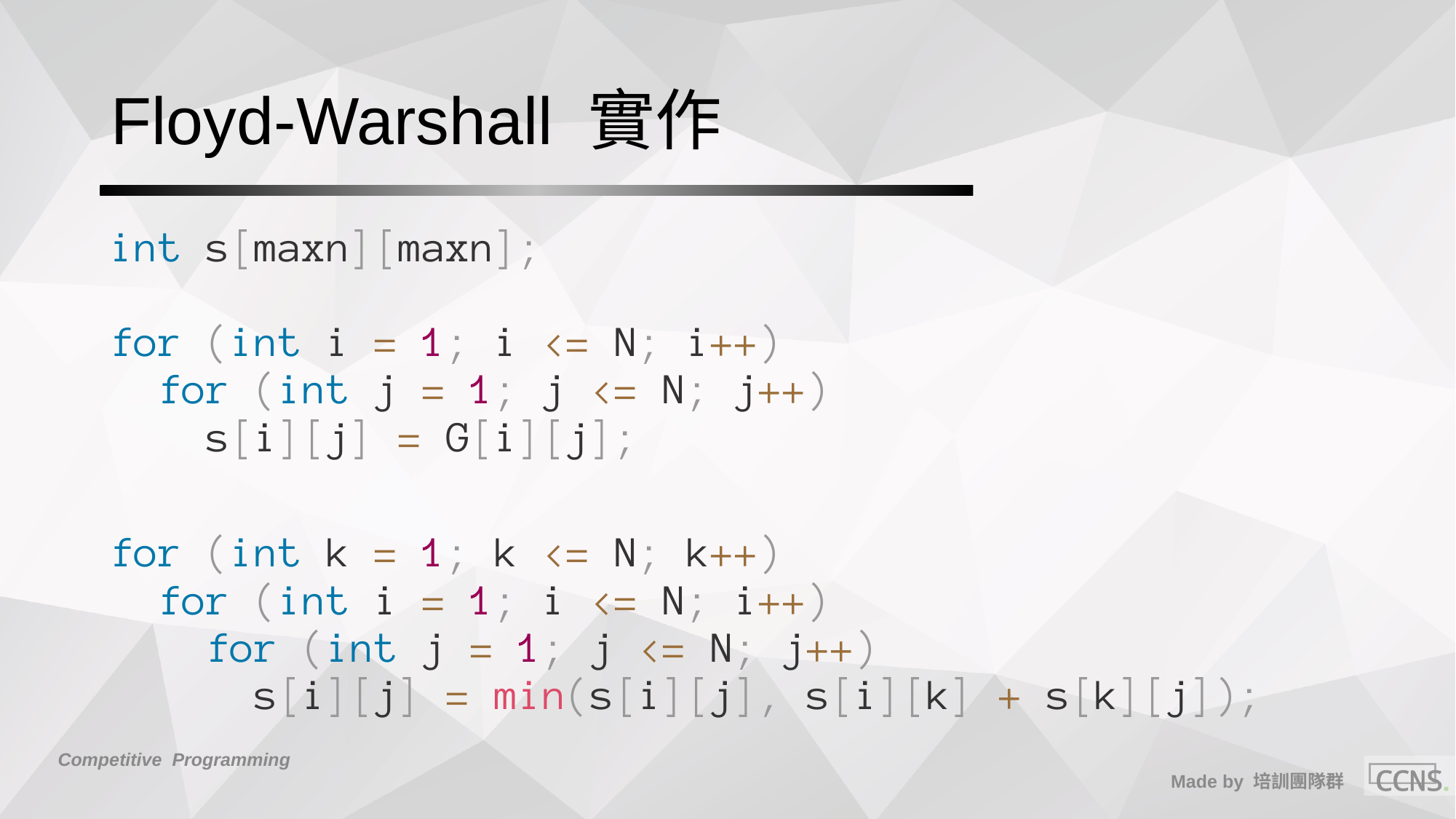

# Floyd-Warshall 實作
int s[maxn][maxn];
for (int i = 1; i <= N; i++)
  for (int j = 1; j <= N; j++)
    s[i][j] = G[i][j];
for (int k = 1; k <= N; k++)
  for (int i = 1; i <= N; i++)
    for (int j = 1; j <= N; j++)
      s[i][j] = min(s[i][j], s[i][k] + s[k][j]);